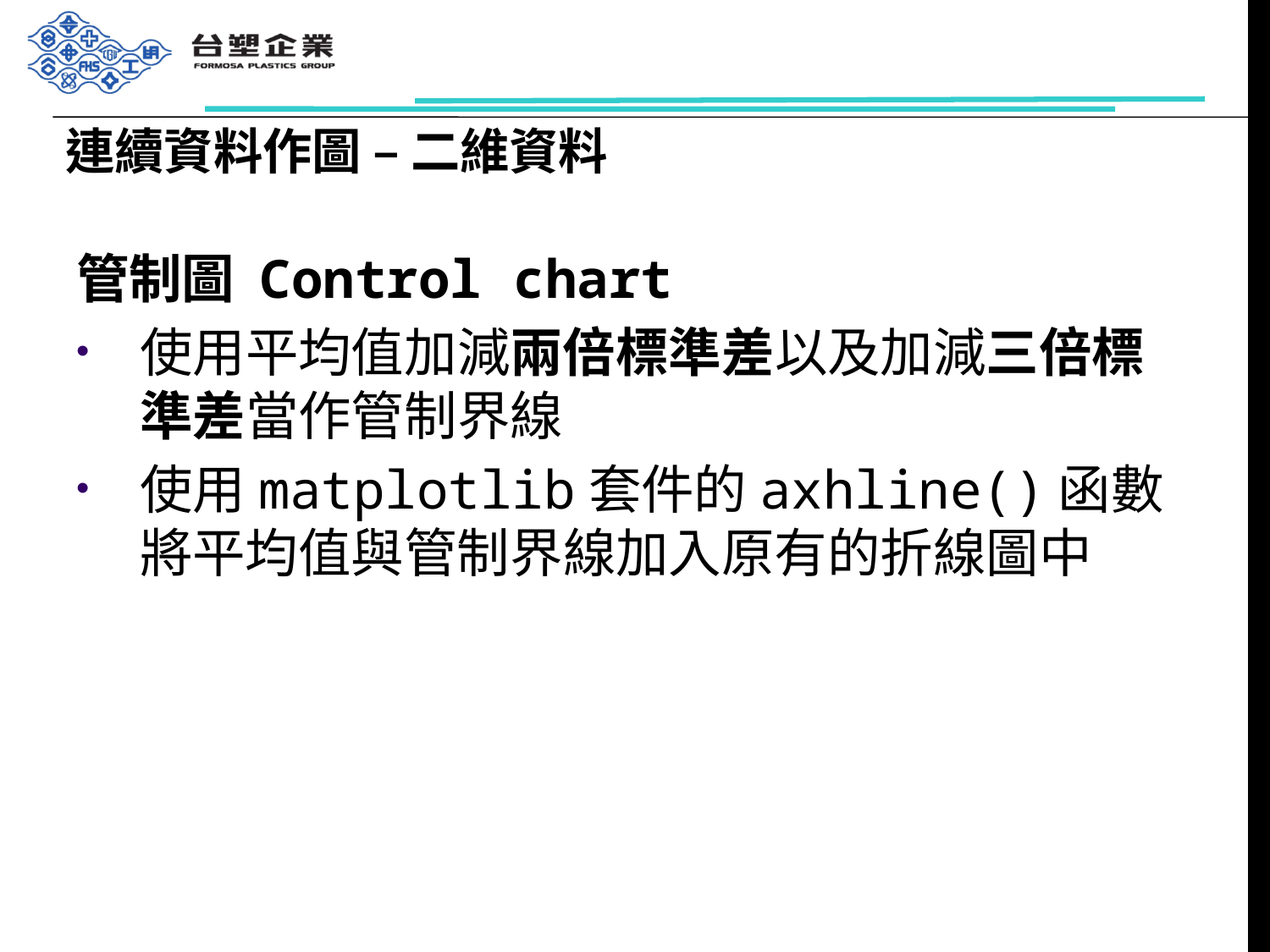

# 連續資料作圖 – 二維資料
管制圖 Control chart
使用平均值加減兩倍標準差以及加減三倍標準差當作管制界線
使用matplotlib套件的axhline()函數將平均值與管制界線加入原有的折線圖中